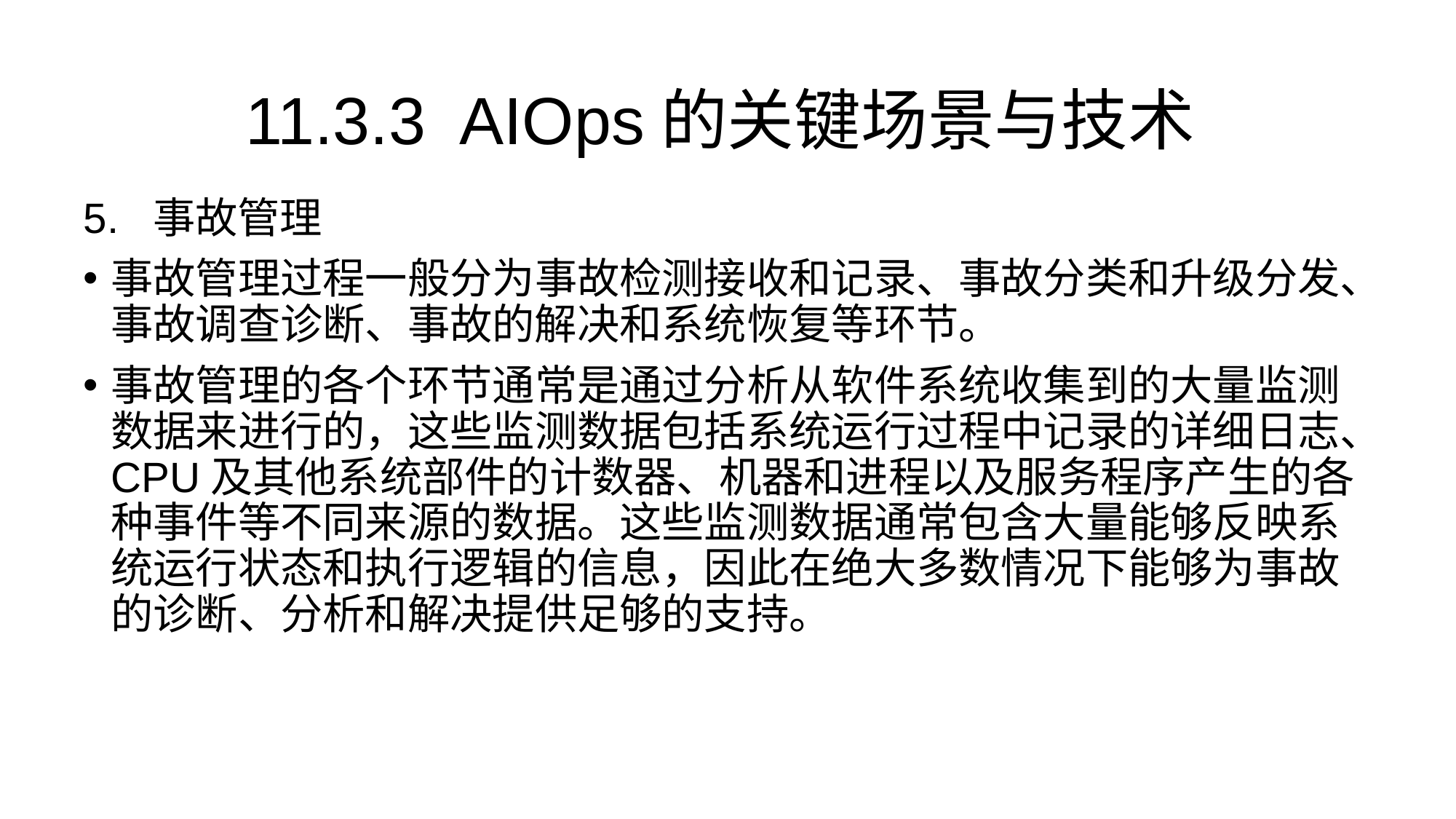

# 11.3.3  AIOps的关键场景与技术
5.  事故管理
事故管理过程一般分为事故检测接收和记录、事故分类和升级分发、事故调查诊断、事故的解决和系统恢复等环节。
事故管理的各个环节通常是通过分析从软件系统收集到的大量监测数据来进行的，这些监测数据包括系统运行过程中记录的详细日志、CPU及其他系统部件的计数器、机器和进程以及服务程序产生的各种事件等不同来源的数据。这些监测数据通常包含大量能够反映系统运行状态和执行逻辑的信息，因此在绝大多数情况下能够为事故的诊断、分析和解决提供足够的支持。